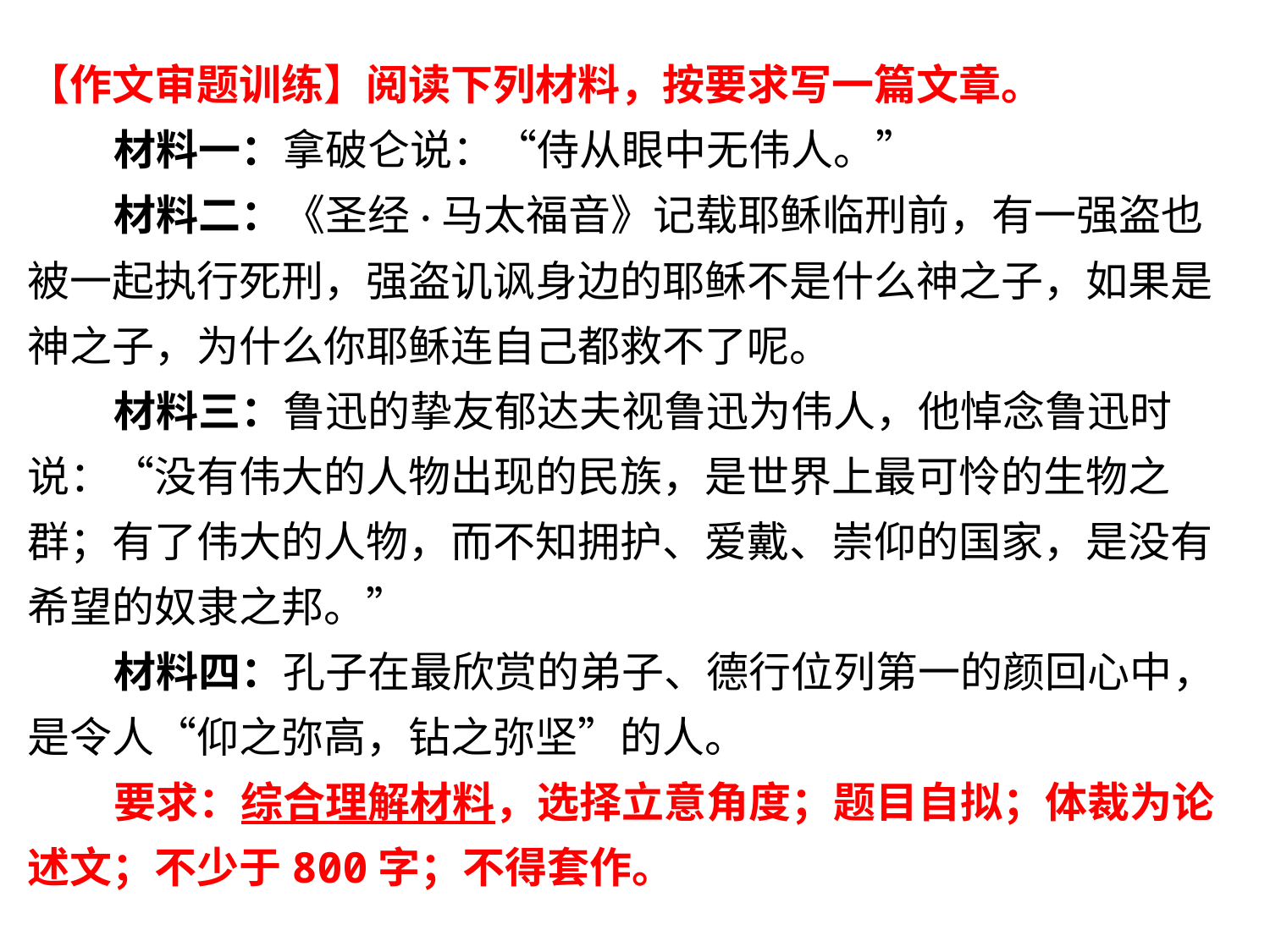

【作文审题训练】阅读下列材料，按要求写一篇文章。
        材料一：拿破仑说：“侍从眼中无伟人。”
        材料二：《圣经·马太福音》记载耶稣临刑前，有一强盗也被一起执行死刑，强盗讥讽身边的耶稣不是什么神之子，如果是神之子，为什么你耶稣连自己都救不了呢。
        材料三：鲁迅的挚友郁达夫视鲁迅为伟人，他悼念鲁迅时说：“没有伟大的人物出现的民族，是世界上最可怜的生物之群；有了伟大的人物，而不知拥护、爱戴、崇仰的国家，是没有希望的奴隶之邦。”
        材料四：孔子在最欣赏的弟子、德行位列第一的颜回心中，是令人“仰之弥高，钻之弥坚”的人。
        要求：综合理解材料，选择立意角度；题目自拟；体裁为论述文；不少于800字；不得套作。